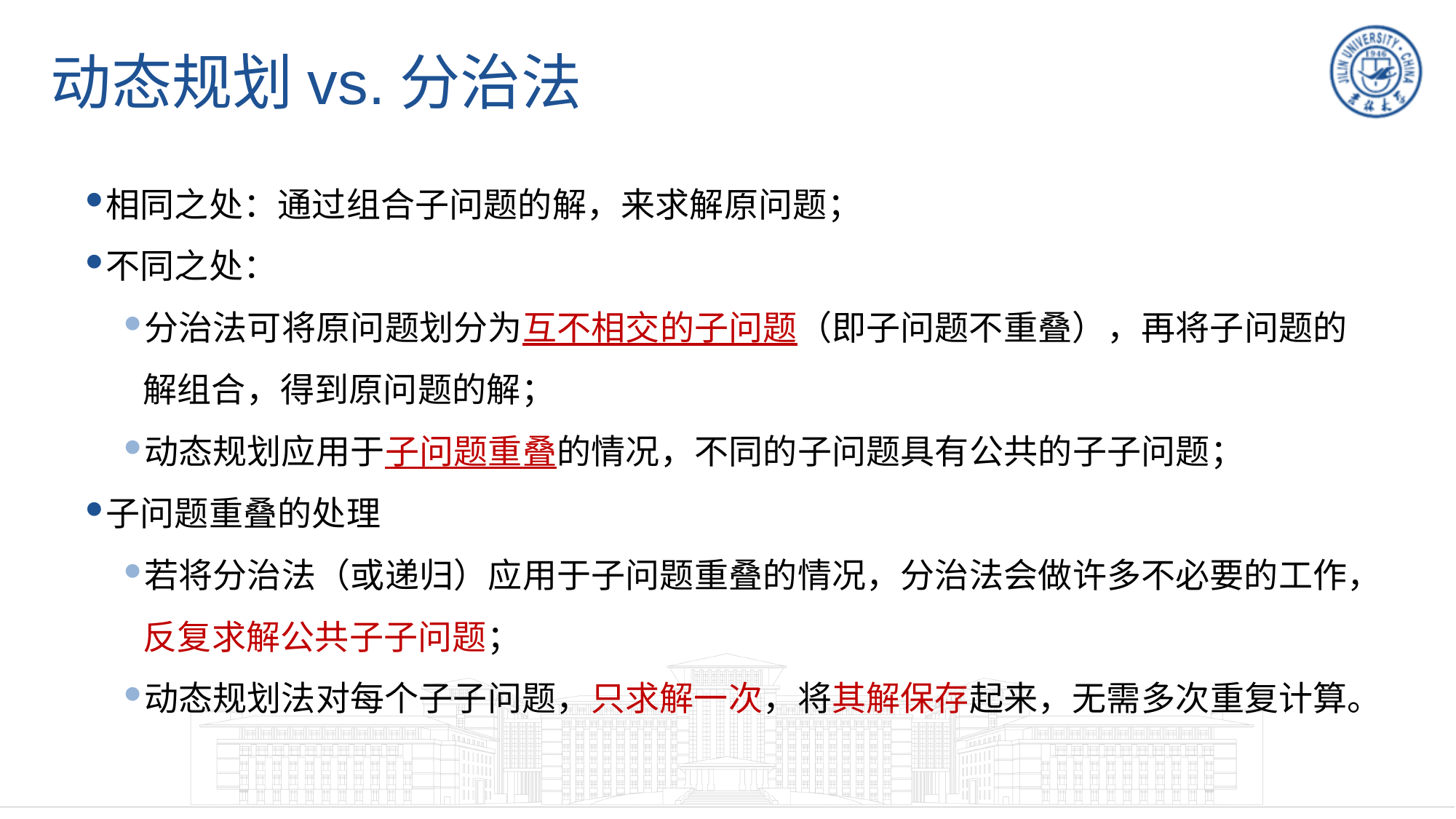

# 动态规划vs.分治法
相同之处：通过组合子问题的解，来求解原问题；
不同之处：
分治法可将原问题划分为互不相交的子问题（即子问题不重叠），再将子问题的解组合，得到原问题的解；
动态规划应用于子问题重叠的情况，不同的子问题具有公共的子子问题；
子问题重叠的处理
若将分治法（或递归）应用于子问题重叠的情况，分治法会做许多不必要的工作，反复求解公共子子问题；
动态规划法对每个子子问题，只求解一次，将其解保存起来，无需多次重复计算。

107